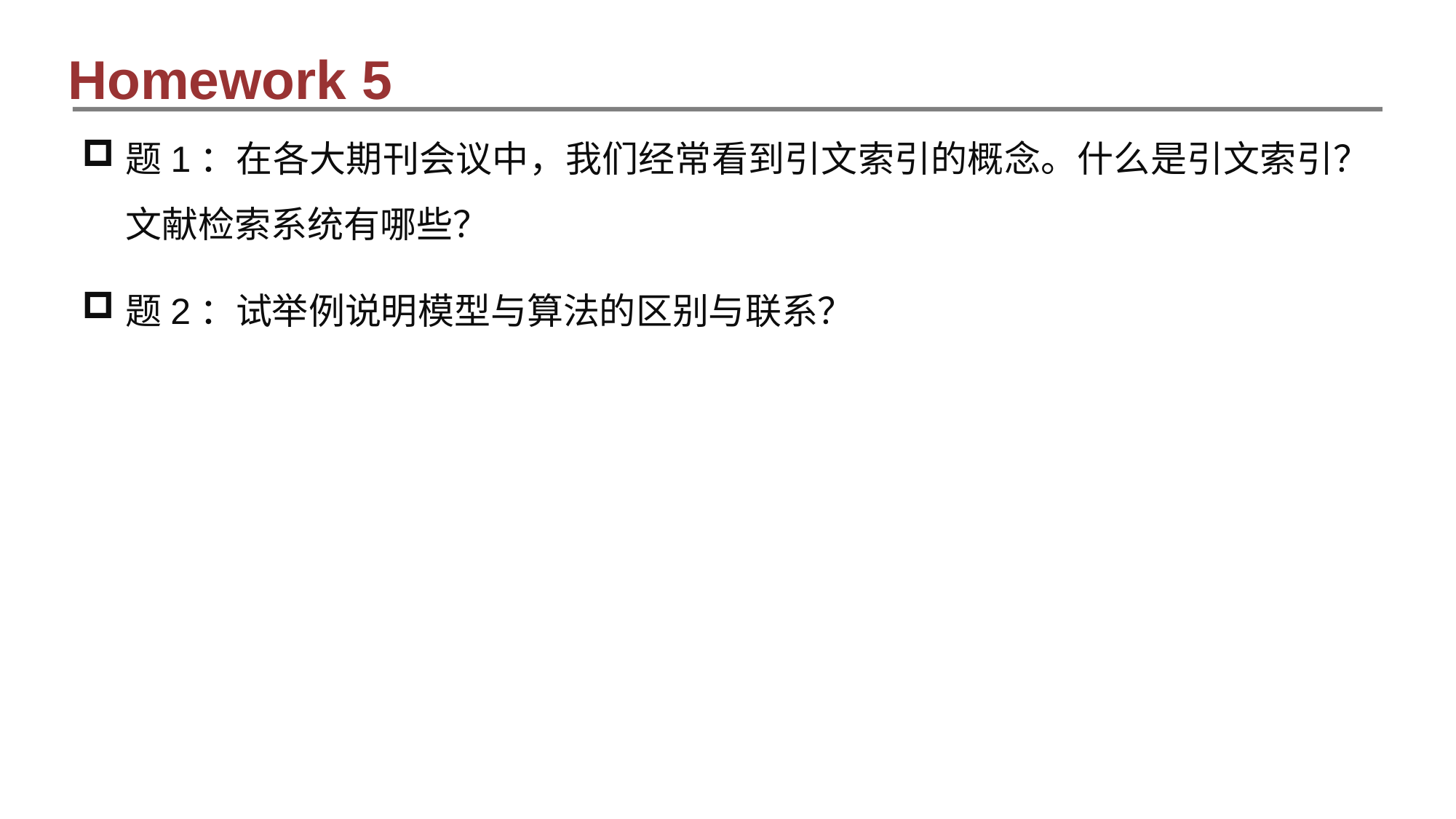

Homework 5
题1：在各大期刊会议中，我们经常看到引文索引的概念。什么是引文索引？文献检索系统有哪些？
题2：试举例说明模型与算法的区别与联系？